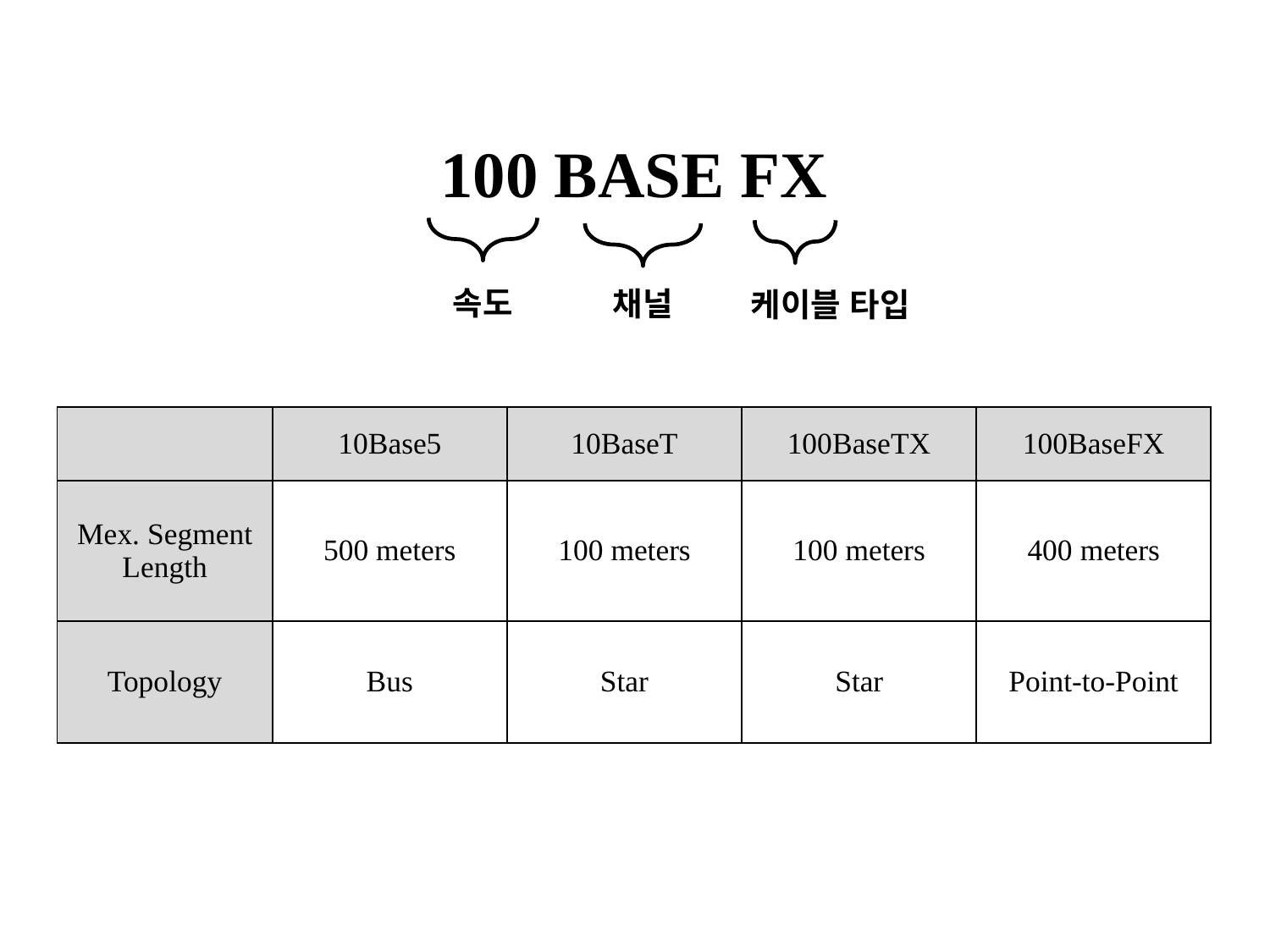

100 BASE FX

속도
채널
케이블 타입
|  | 10Base5 | 10BaseT | 100BaseTX | 100BaseFX |
| --- | --- | --- | --- | --- |
| Mex. Segment Length | 500 meters | 100 meters | 100 meters | 400 meters |
| Topology | Bus | Star | Star | Point-to-Point |